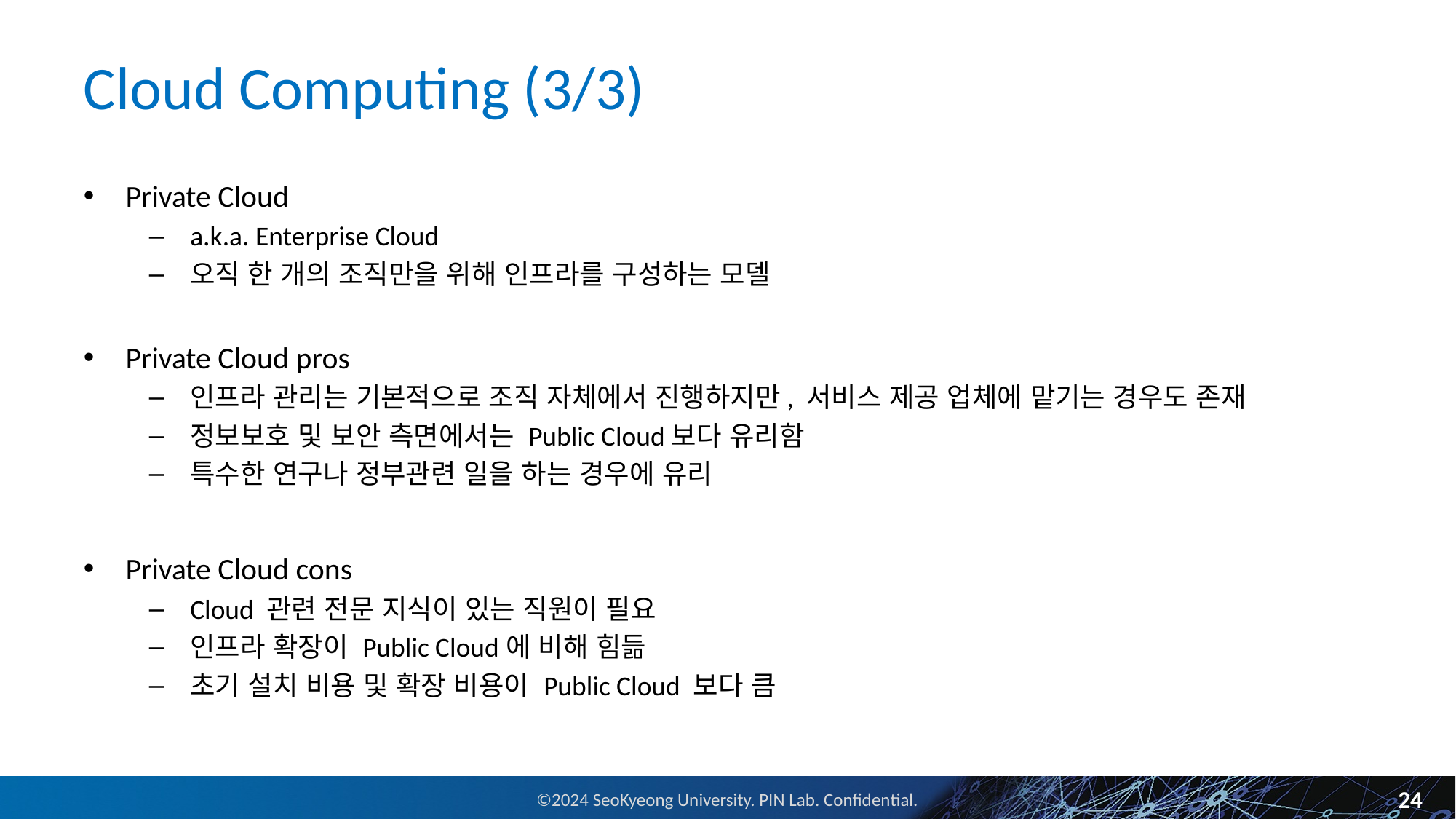

# Cloud Computing (3/3)
Private Cloud
a.k.a. Enterprise Cloud
오직 한 개의 조직만을 위해 인프라를 구성하는 모델

Private Cloud pros
인프라 관리는 기본적으로 조직 자체에서 진행하지만, 서비스 제공 업체에 맡기는 경우도 존재
정보보호 및 보안 측면에서는 Public Cloud보다 유리함
특수한 연구나 정부관련 일을 하는 경우에 유리

Private Cloud cons
Cloud 관련 전문 지식이 있는 직원이 필요
인프라 확장이 Public Cloud에 비해 힘듦
초기 설치 비용 및 확장 비용이 Public Cloud 보다 큼

24